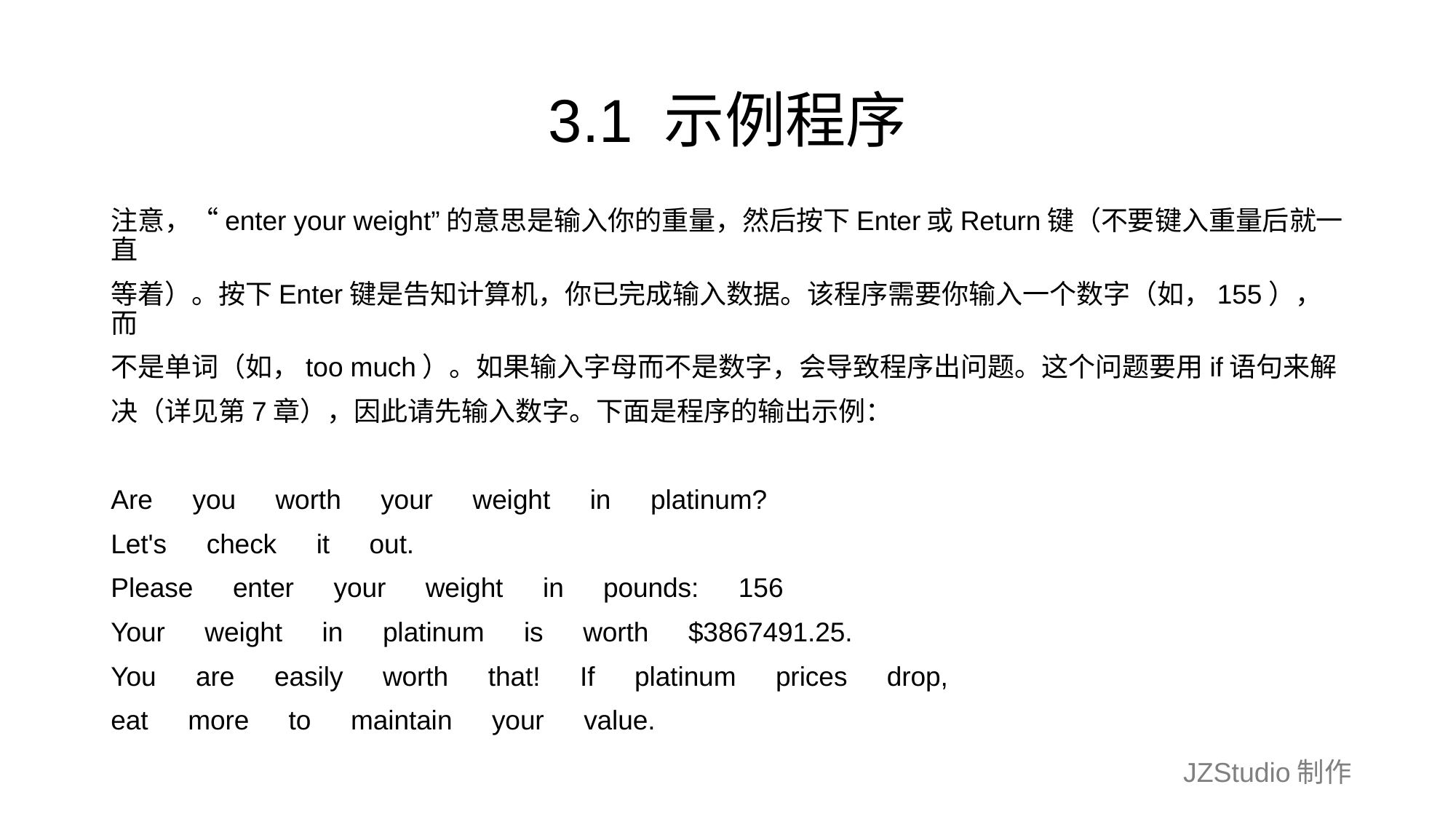

# 3.1 示例程序
注意，“enter your weight”的意思是输入你的重量，然后按下Enter或Return键（不要键入重量后就一直
等着）。按下Enter键是告知计算机，你已完成输入数据。该程序需要你输入一个数字（如，155），而
不是单词（如，too much）。如果输入字母而不是数字，会导致程序出问题。这个问题要用if语句来解
决（详见第7章），因此请先输入数字。下面是程序的输出示例：

Are　you　worth　your　weight　in　platinum?
Let's　check　it　out.
Please　enter　your　weight　in　pounds:　156
Your　weight　in　platinum　is　worth　$3867491.25.
You　are　easily　worth　that!　If　platinum　prices　drop,
eat　more　to　maintain　your　value.